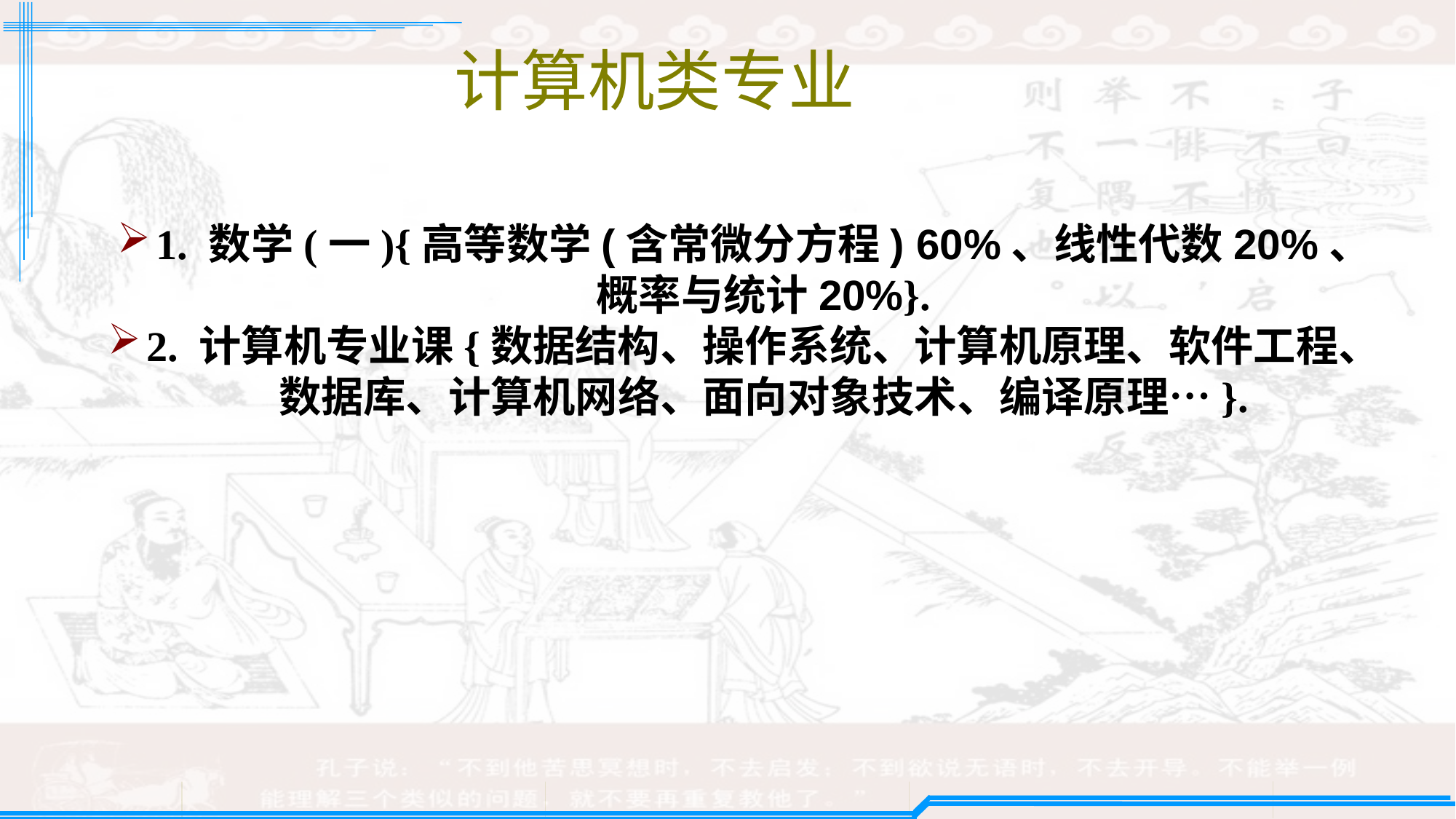

计算机类专业
1. 数学(一){高等数学(含常微分方程) 60%、线性代数20%、概率与统计20%}.
2. 计算机专业课{数据结构、操作系统、计算机原理、软件工程、数据库、计算机网络、面向对象技术、编译原理…}.